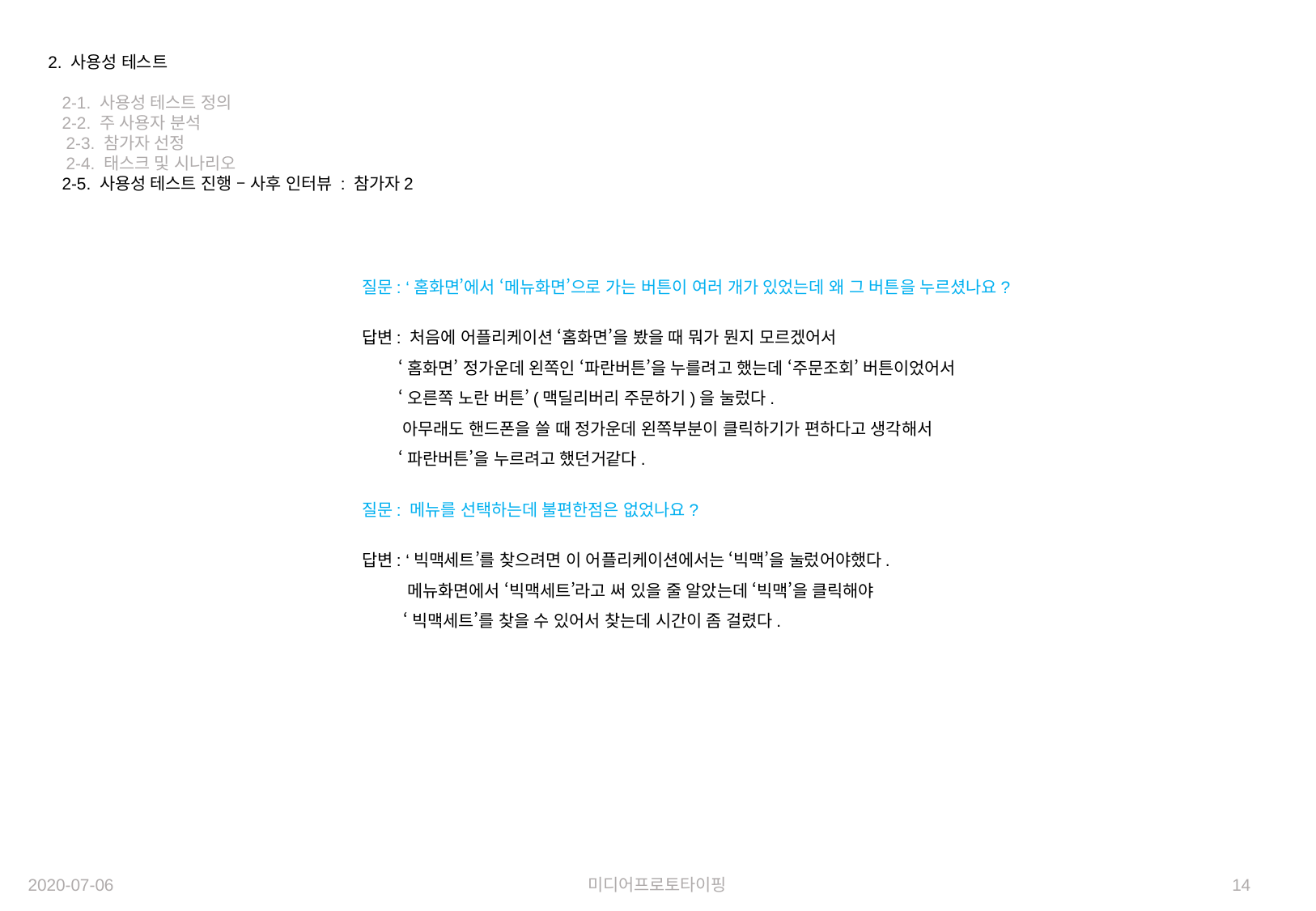

2. 사용성 테스트
   2-1. 사용성 테스트 정의
   2-2. 주 사용자 분석
   2-3. 참가자 선정
   2-4. 태스크 및 시나리오
   2-5. 사용성 테스트 진행 – 사후 인터뷰 : 참가자2
질문: ‘홈화면’에서 ‘메뉴화면’으로 가는 버튼이 여러 개가 있었는데 왜 그 버튼을 누르셨나요?

답변: 처음에 어플리케이션 ‘홈화면’을 봤을 때 뭐가 뭔지 모르겠어서
        ‘홈화면’ 정가운데 왼쪽인 ‘파란버튼’을 누를려고 했는데 ‘주문조회’ 버튼이었어서
        ‘오른쪽 노란 버튼’(맥딜리버리 주문하기)을 눌렀다.
        아무래도 핸드폰을 쓸 때 정가운데 왼쪽부분이 클릭하기가 편하다고 생각해서
        ‘파란버튼’을 누르려고 했던거같다.

질문: 메뉴를 선택하는데 불편한점은 없었나요?

답변: ‘빅맥세트’를 찾으려면 이 어플리케이션에서는 ‘빅맥’을 눌렀어야했다.
         메뉴화면에서 ‘빅맥세트’라고 써 있을 줄 알았는데 ‘빅맥’을 클릭해야
         ‘빅맥세트’를 찾을 수 있어서 찾는데 시간이 좀 걸렸다.